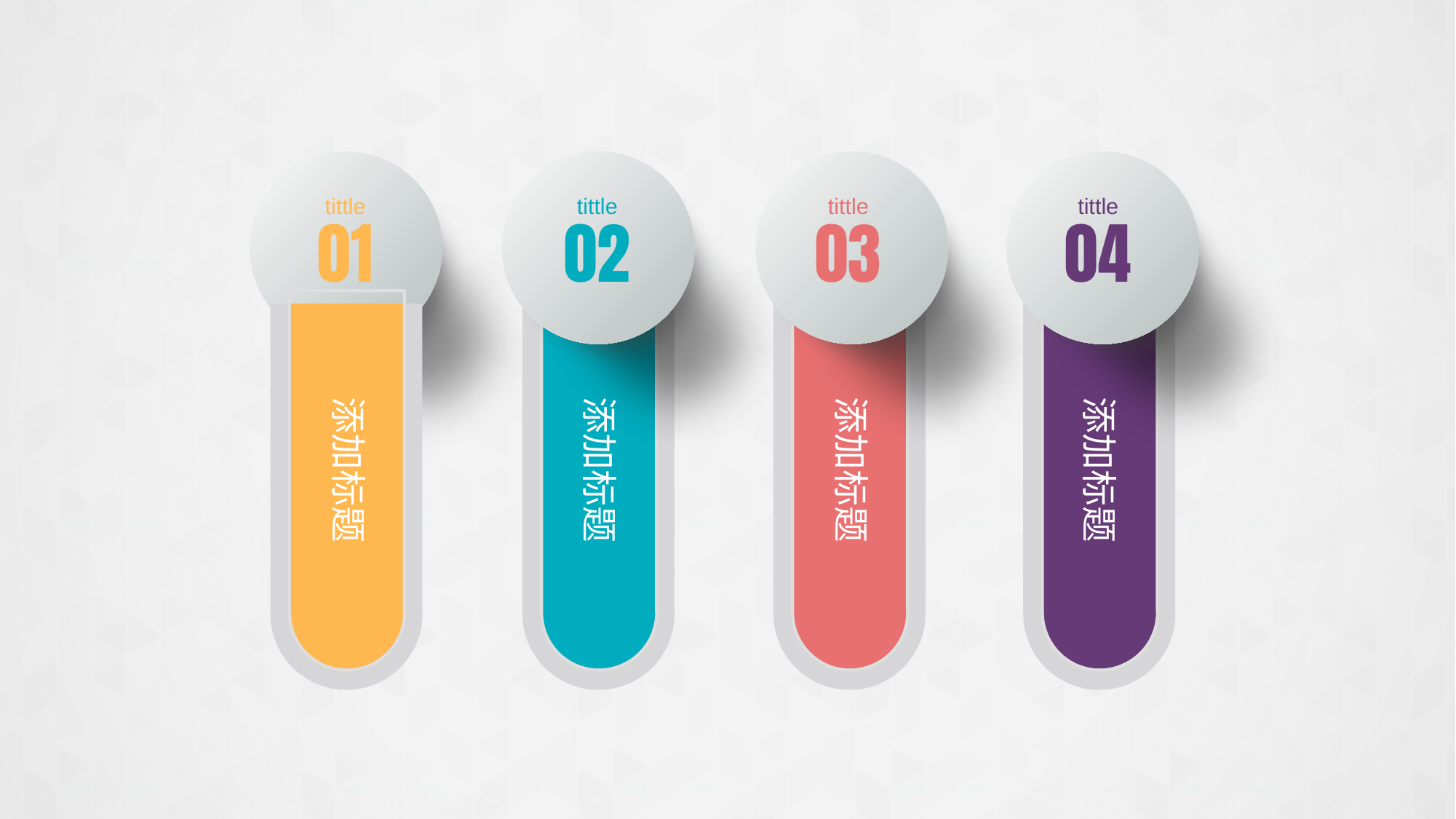

tittle
01

添加标题

tittle
02

添加标题

tittle
03

添加标题

tittle
04

添加标题